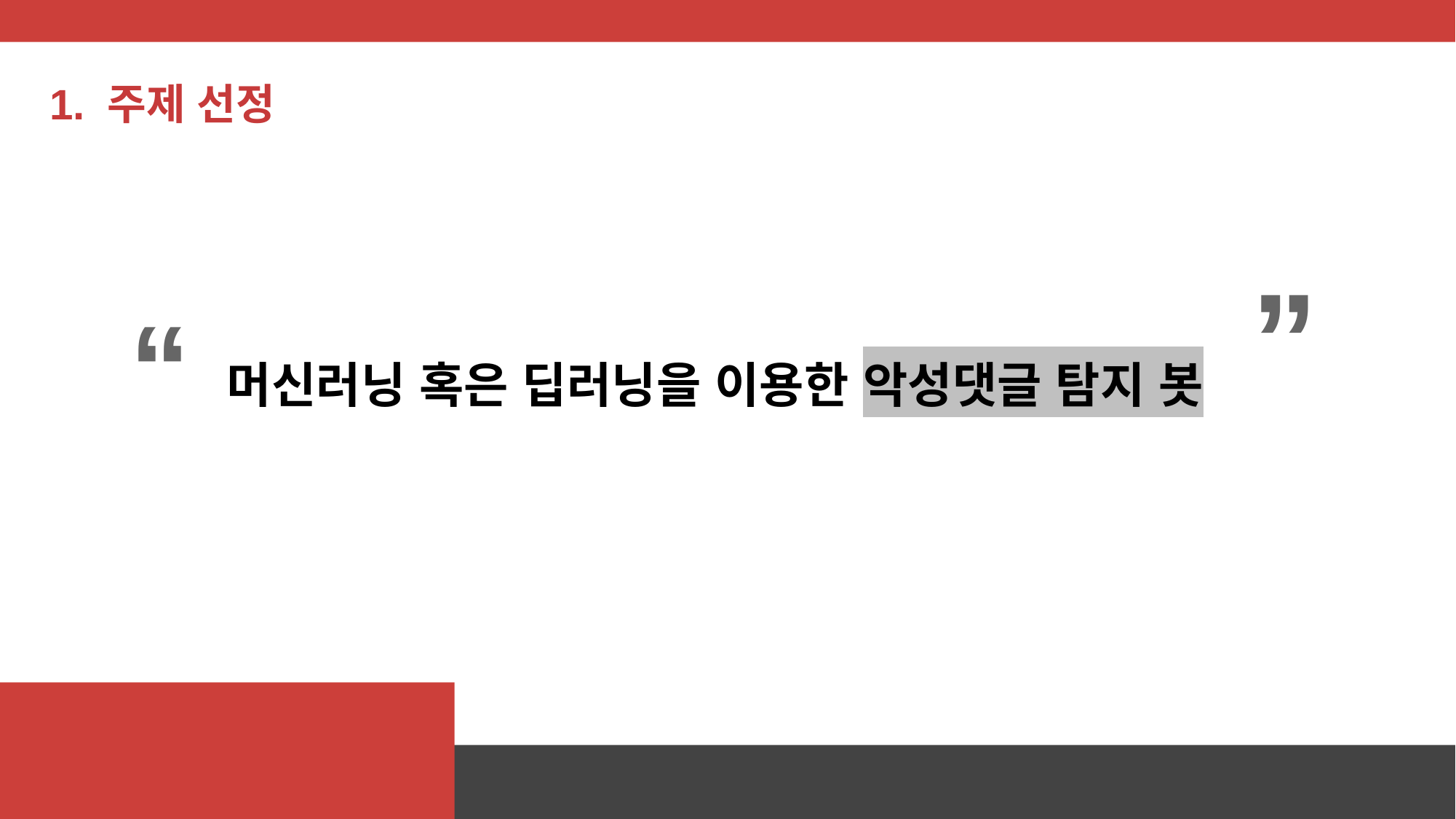

# 1. 주제 선정
“
“
머신러닝 혹은 딥러닝을 이용한 악성댓글 탐지 봇